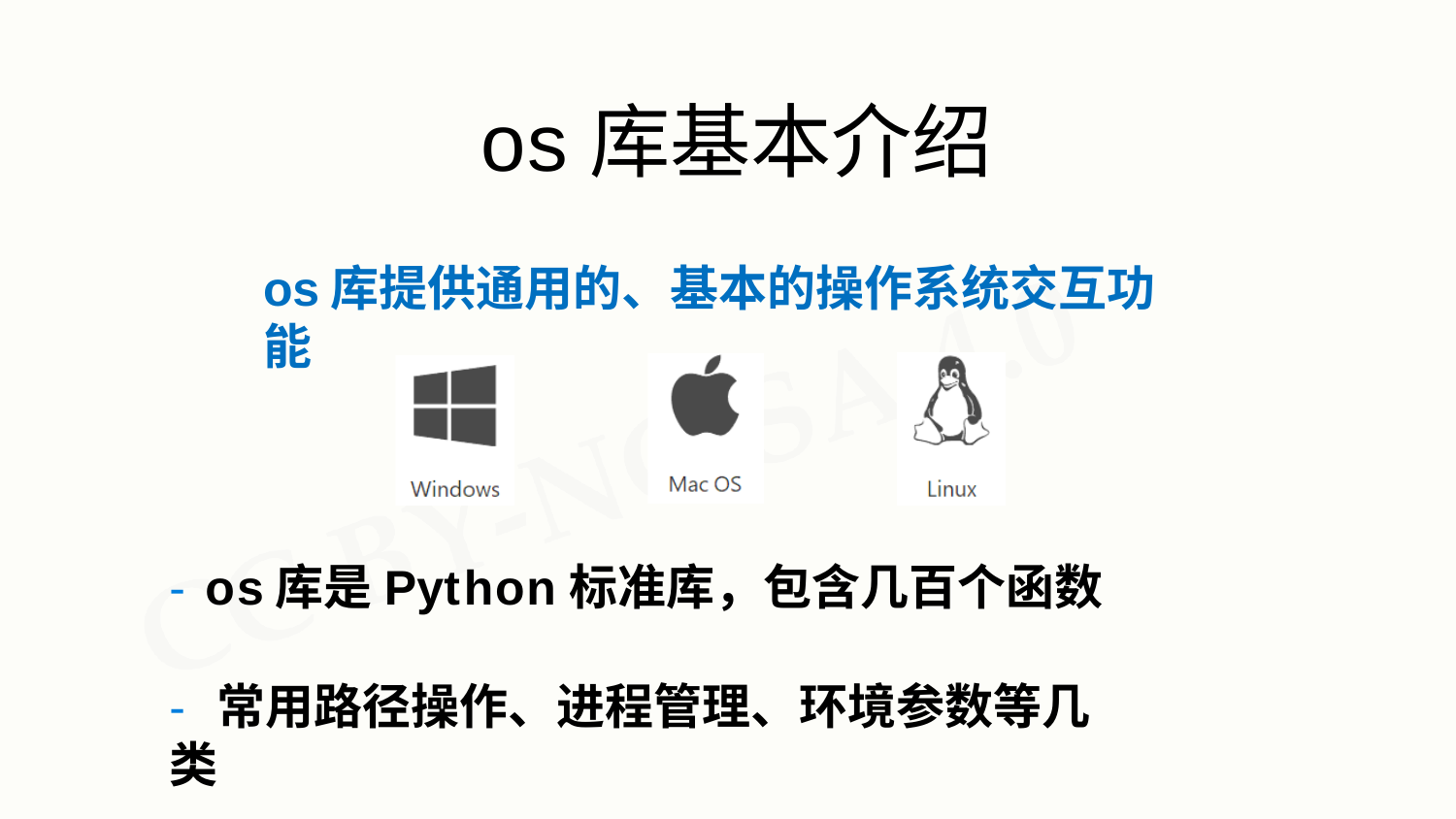

# os库基本介绍
os库提供通用的、基本的操作系统交互功能

- os库是Python标准库，包含几百个函数

- 常用路径操作、进程管理、环境参数等几类